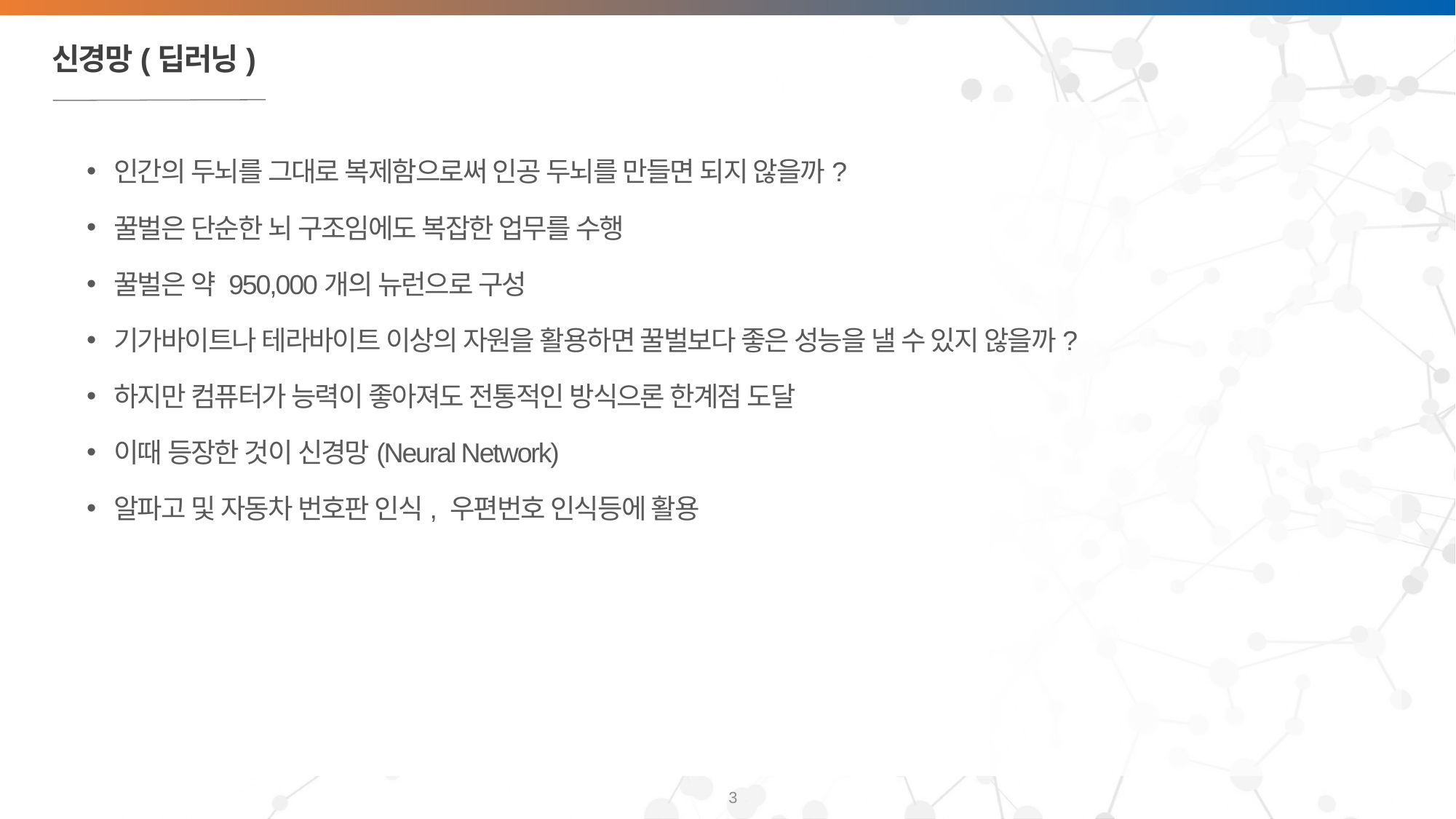

# 신경망(딥러닝)

인간의 두뇌를 그대로 복제함으로써 인공 두뇌를 만들면 되지 않을까?
꿀벌은 단순한 뇌 구조임에도 복잡한 업무를 수행
꿀벌은 약 950,000개의 뉴런으로 구성
기가바이트나 테라바이트 이상의 자원을 활용하면 꿀벌보다 좋은 성능을 낼 수 있지 않을까?
하지만 컴퓨터가 능력이 좋아져도 전통적인 방식으론 한계점 도달
이때 등장한 것이 신경망(Neural Network)
알파고 및 자동차 번호판 인식, 우편번호 인식등에 활용
3